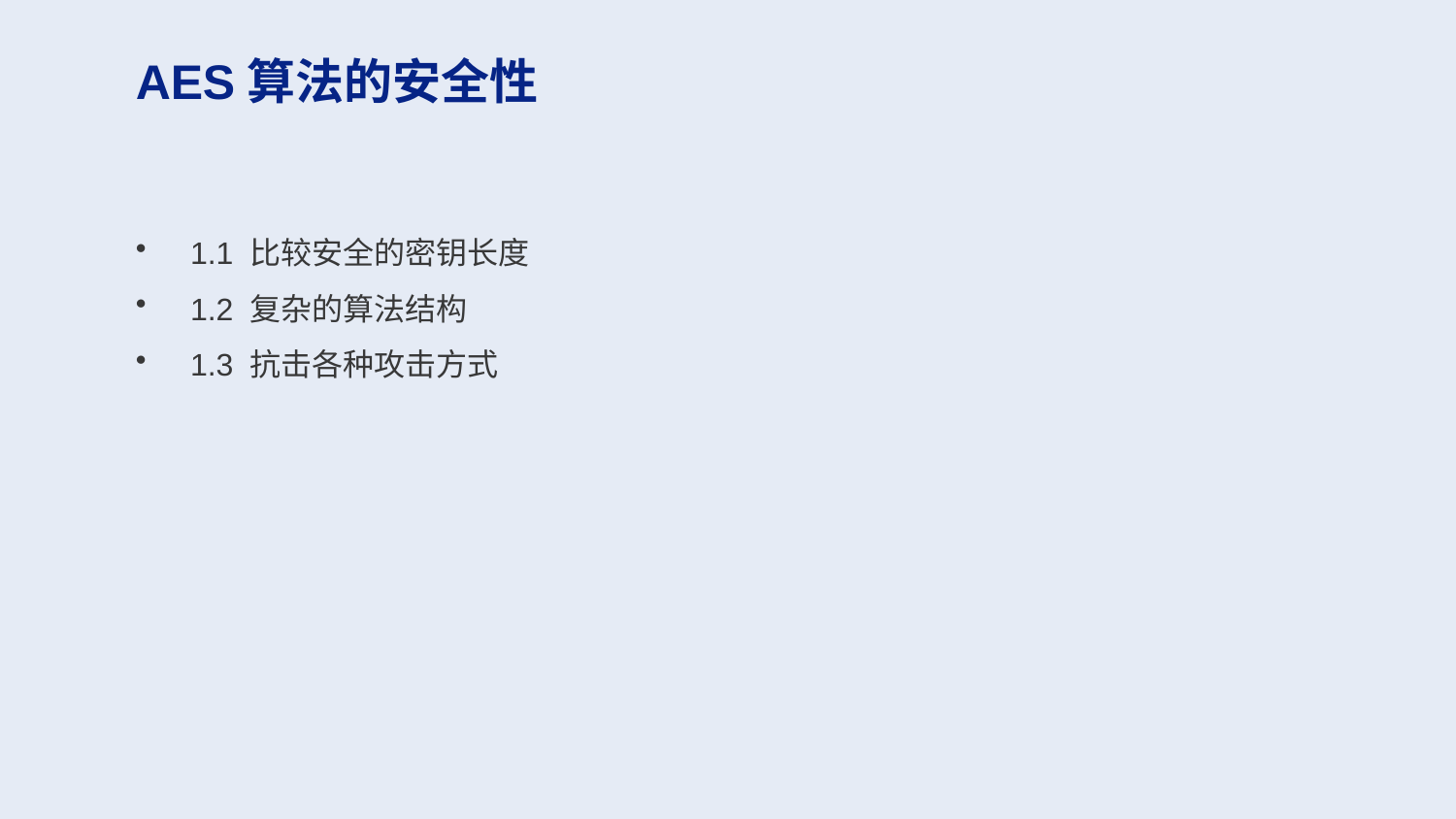

AES算法的安全性
1.1 比较安全的密钥长度
1.2 复杂的算法结构
1.3 抗击各种攻击方式